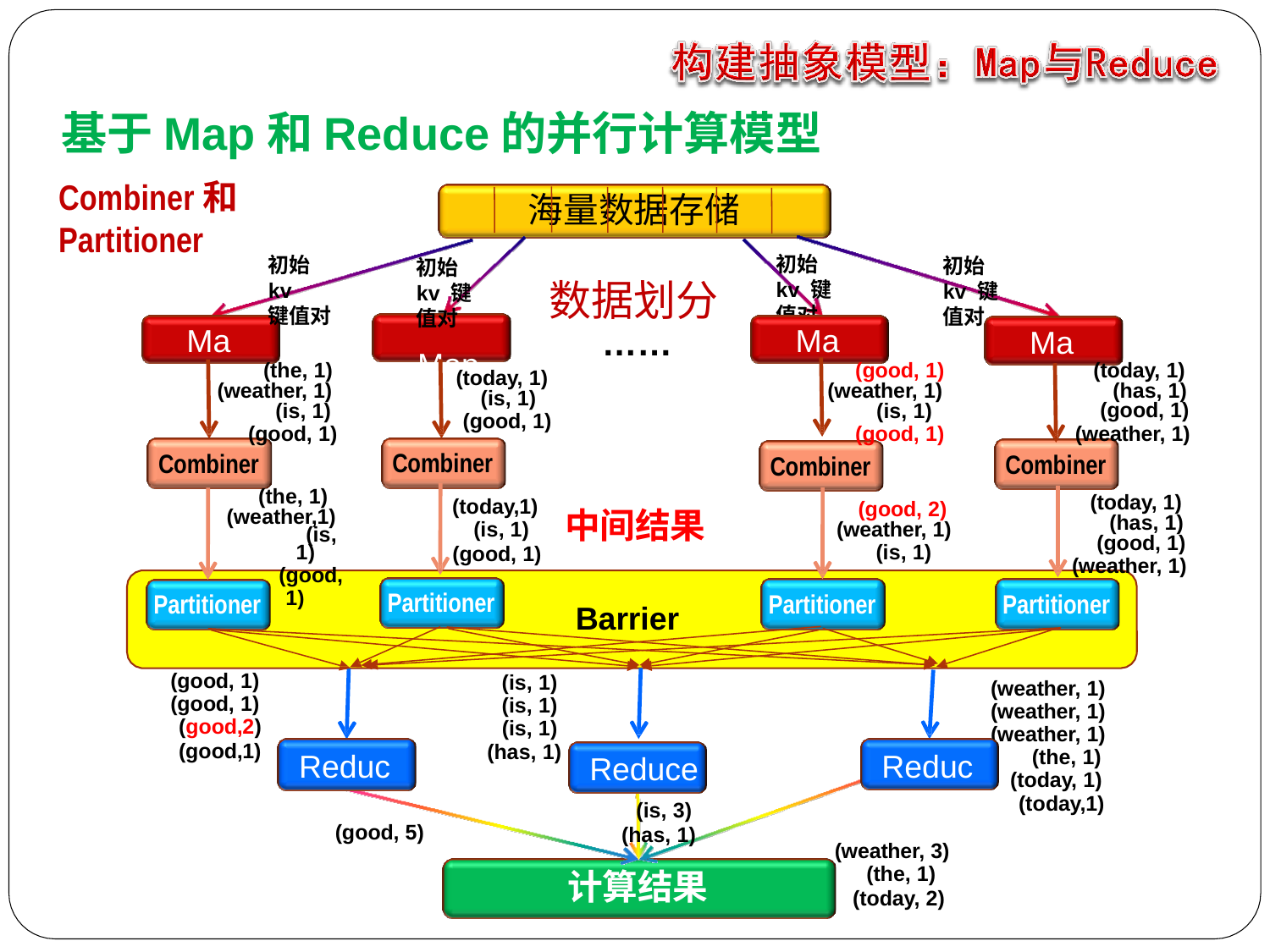

# 基于Map和Reduce的并行计算模型
Combiner和Partitioner

海量数据存储

初始kv 键值对
初始kv
键值对
初始kv 键值对
初始kv 键值对
Map
数据划分
……

Map
Map
Map

(today, 1)
(has, 1)
(good, 1)
(weather, 1)
Combiner
(today, 1)
(has, 1)
(good, 1)
(weather, 1)
(good, 1)
(weather, 1)
(is, 1)
(good, 1)
Combiner
(good, 2)
(weather, 1)
(is, 1)

(the, 1)
(weather, 1)
(is, 1)
(good, 1)
Combiner
(the, 1) (weather,1)
(is, 1)
(good, 1)

(today, 1)
(is, 1)
(good, 1)
Combiner

(today,1)
(is, 1)
(good, 1)
中间结果

Partitioner
Partitioner
Partitioner
Partitioner
Barrier

(good, 1)
(good, 1)
(good,2)
(good,1)

(is, 1)
(is, 1)
(is, 1)
(has, 1)
(weather, 1)
(weather, 1)
(weather, 1)
(the, 1)
(today, 1)
(today,1)

Reduce
(weather, 3)
(the, 1)
(today, 2)
Reduce

Reduce
(is, 3)
(has, 1)

(good, 5)

计算结果